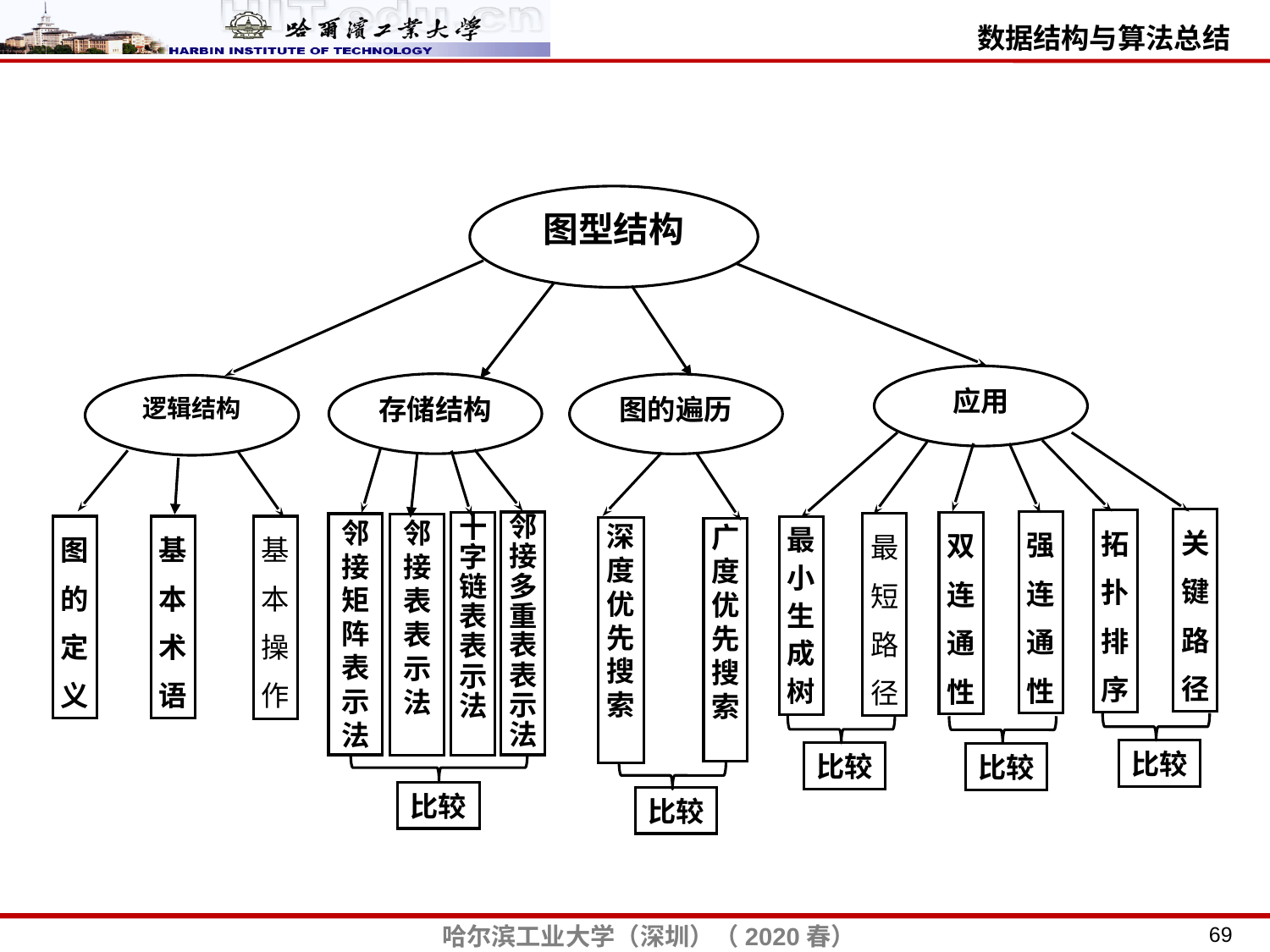

图型结构

应用
存储结构
图的遍历
逻辑结构

关键路径
拓扑排序
强连通性
邻接多重表表示法

双连通性
十字链表表示法

最短路径
邻接矩阵表示法
邻接表表示法
图的定义
基本术语
基本操作
最小生成树
深度优先搜索
广度优先搜索

比较
比较
比较
比较
比较